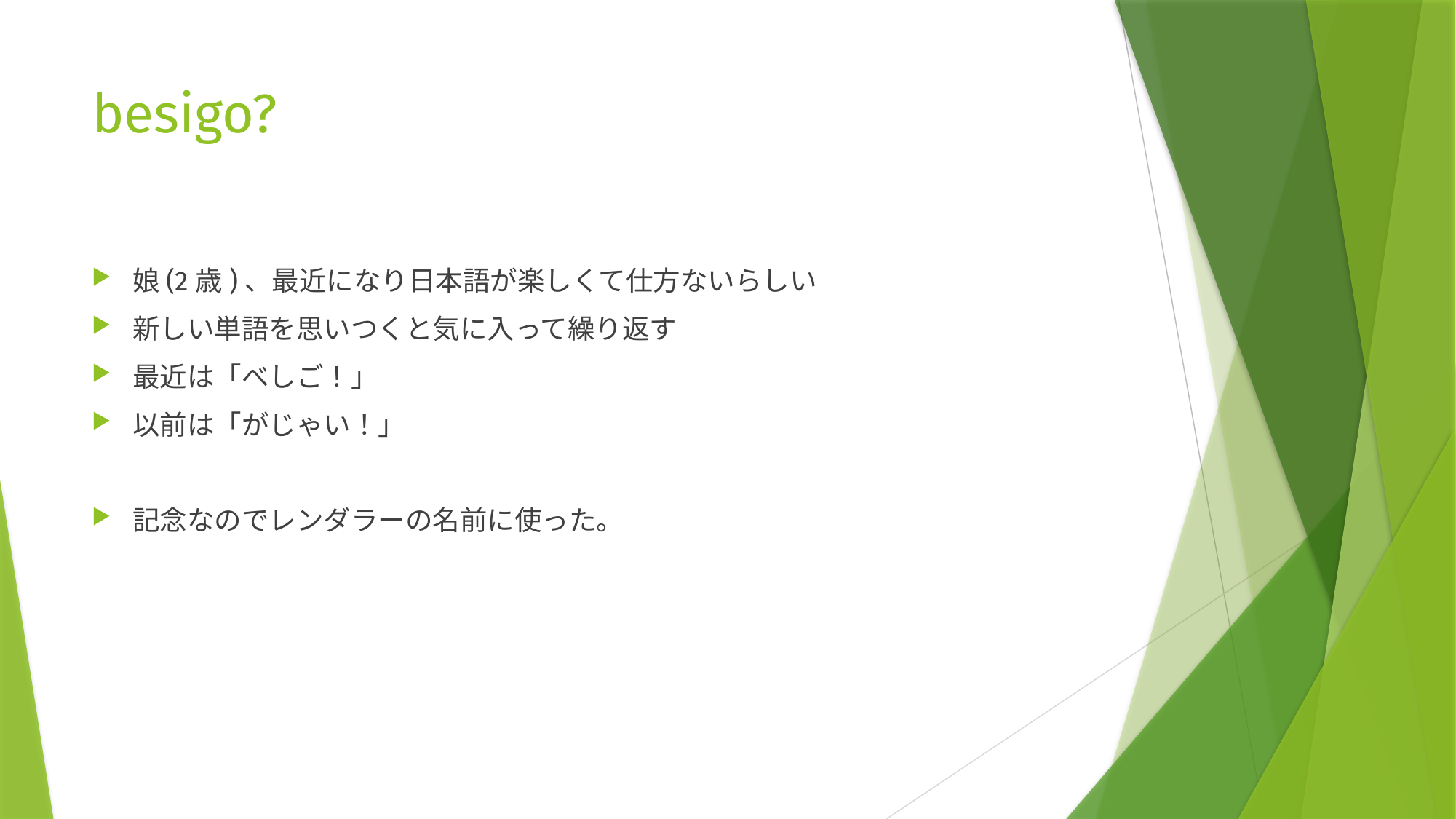

# besigo?
娘(2歳)、最近になり日本語が楽しくて仕方ないらしい
新しい単語を思いつくと気に入って繰り返す
最近は「べしご！」
以前は「がじゃい！」

記念なのでレンダラーの名前に使った。